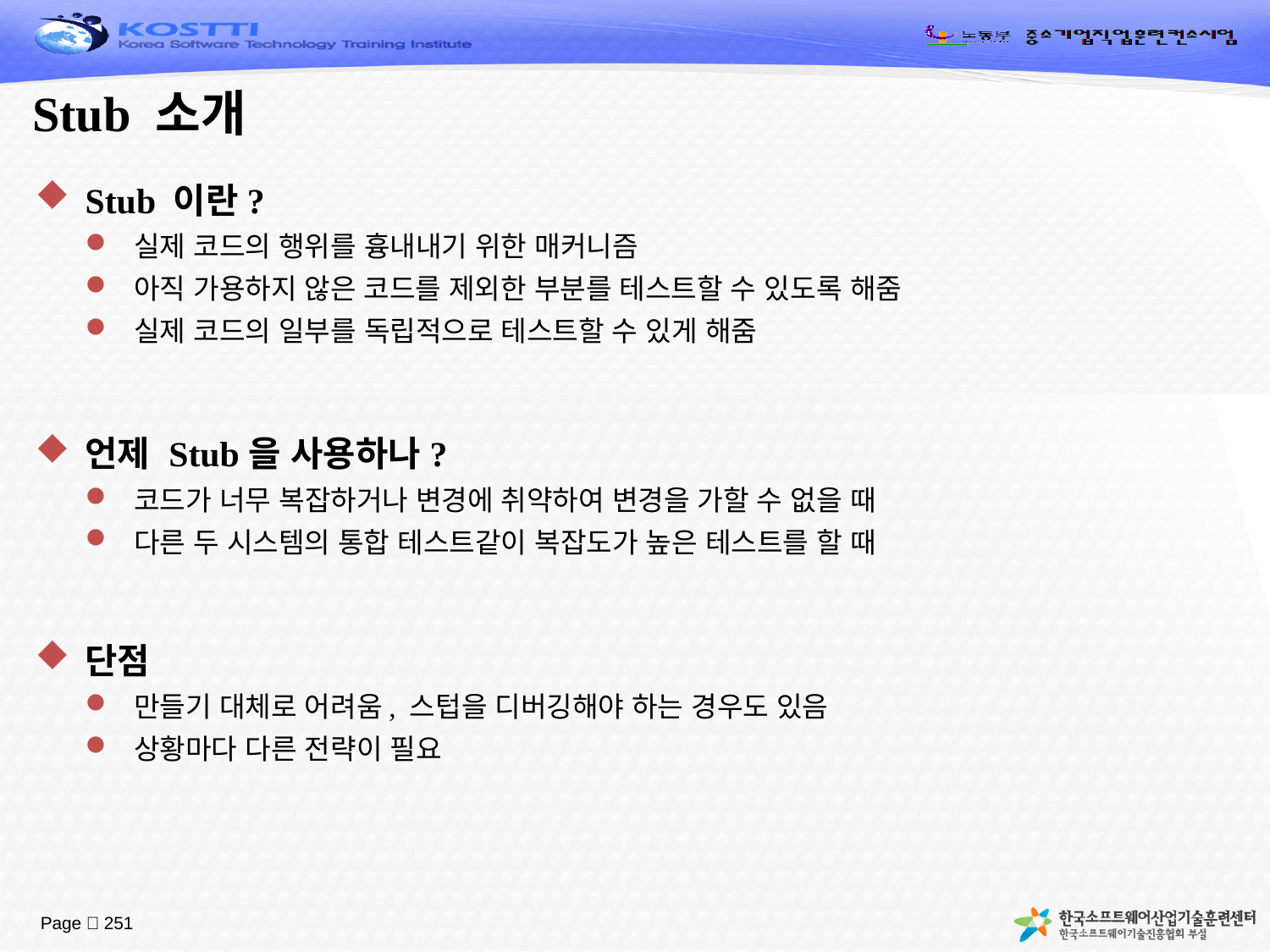

# Stub 소개
Stub 이란?
실제 코드의 행위를 흉내내기 위한 매커니즘
아직 가용하지 않은 코드를 제외한 부분를 테스트할 수 있도록 해줌
실제 코드의 일부를 독립적으로 테스트할 수 있게 해줌

언제 Stub을 사용하나?
코드가 너무 복잡하거나 변경에 취약하여 변경을 가할 수 없을 때
다른 두 시스템의 통합 테스트같이 복잡도가 높은 테스트를 할 때

단점
만들기 대체로 어려움, 스텁을 디버깅해야 하는 경우도 있음
상황마다 다른 전략이 필요